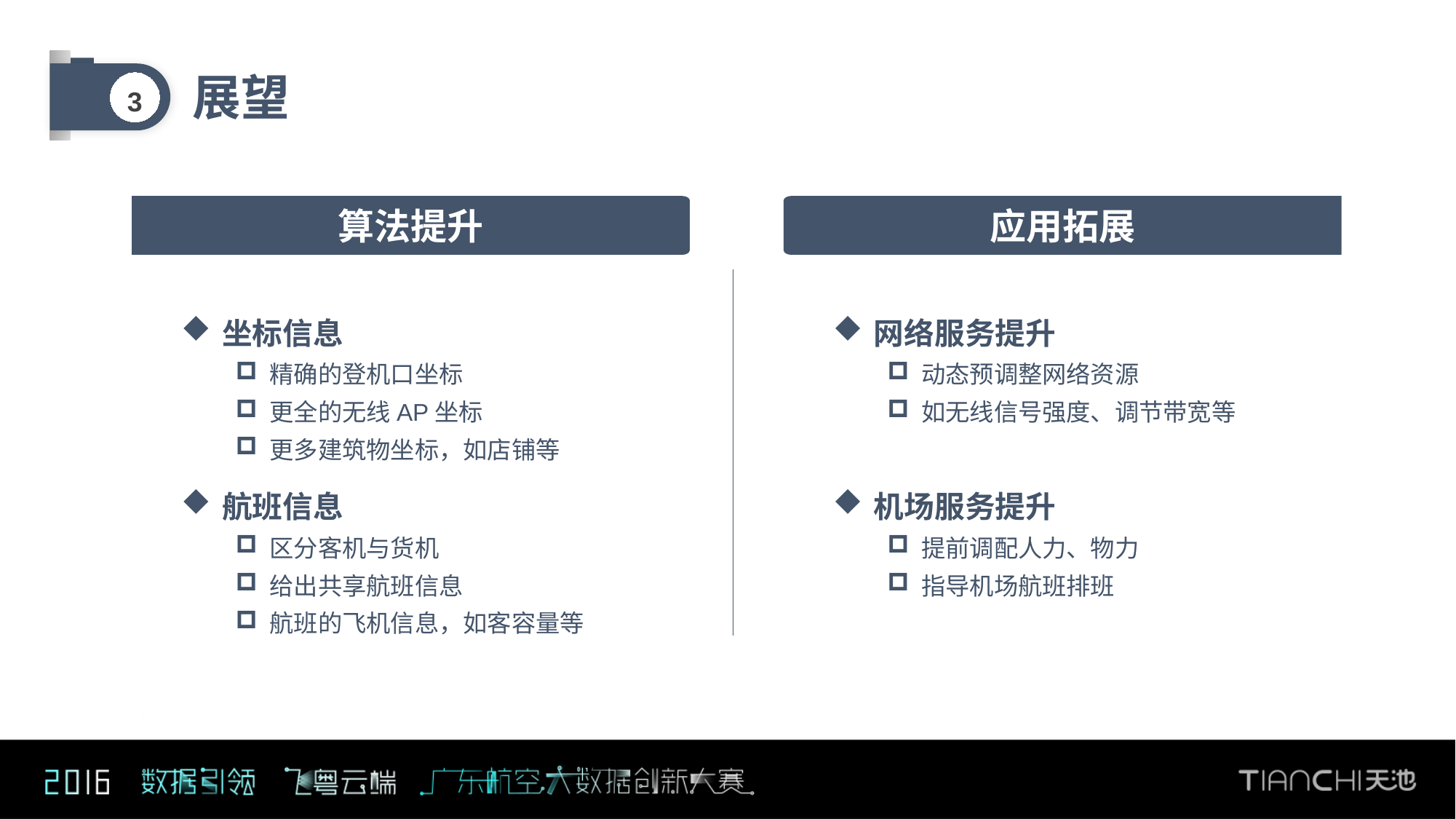

展望
3

算法提升
应用拓展

坐标信息
精确的登机口坐标
更全的无线AP坐标
更多建筑物坐标，如店铺等
网络服务提升
动态预调整网络资源
如无线信号强度、调节带宽等
航班信息
区分客机与货机
给出共享航班信息
航班的飞机信息，如客容量等
机场服务提升
提前调配人力、物力
指导机场航班排班